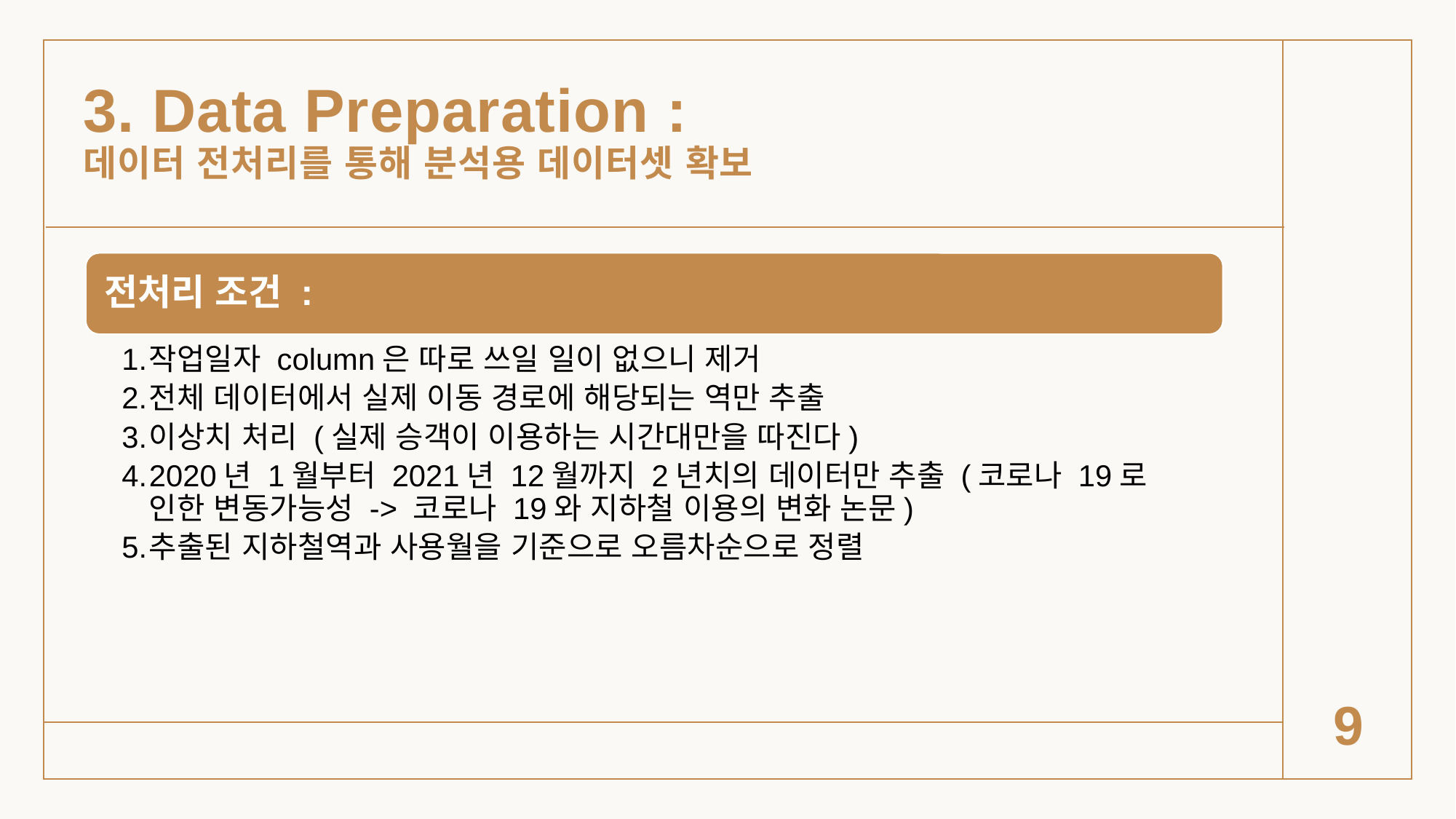

# 3. Data Preparation : 데이터 전처리를 통해 분석용 데이터셋 확보
전처리 조건 :
작업일자 column은 따로 쓰일 일이 없으니 제거
전체 데이터에서 실제 이동 경로에 해당되는 역만 추출
이상치 처리 (실제 승객이 이용하는 시간대만을 따진다)
2020년 1월부터 2021년 12월까지 2년치의 데이터만 추출 (코로나 19로 인한 변동가능성 -> 코로나 19와 지하철 이용의 변화 논문)
추출된 지하철역과 사용월을 기준으로 오름차순으로 정렬
9